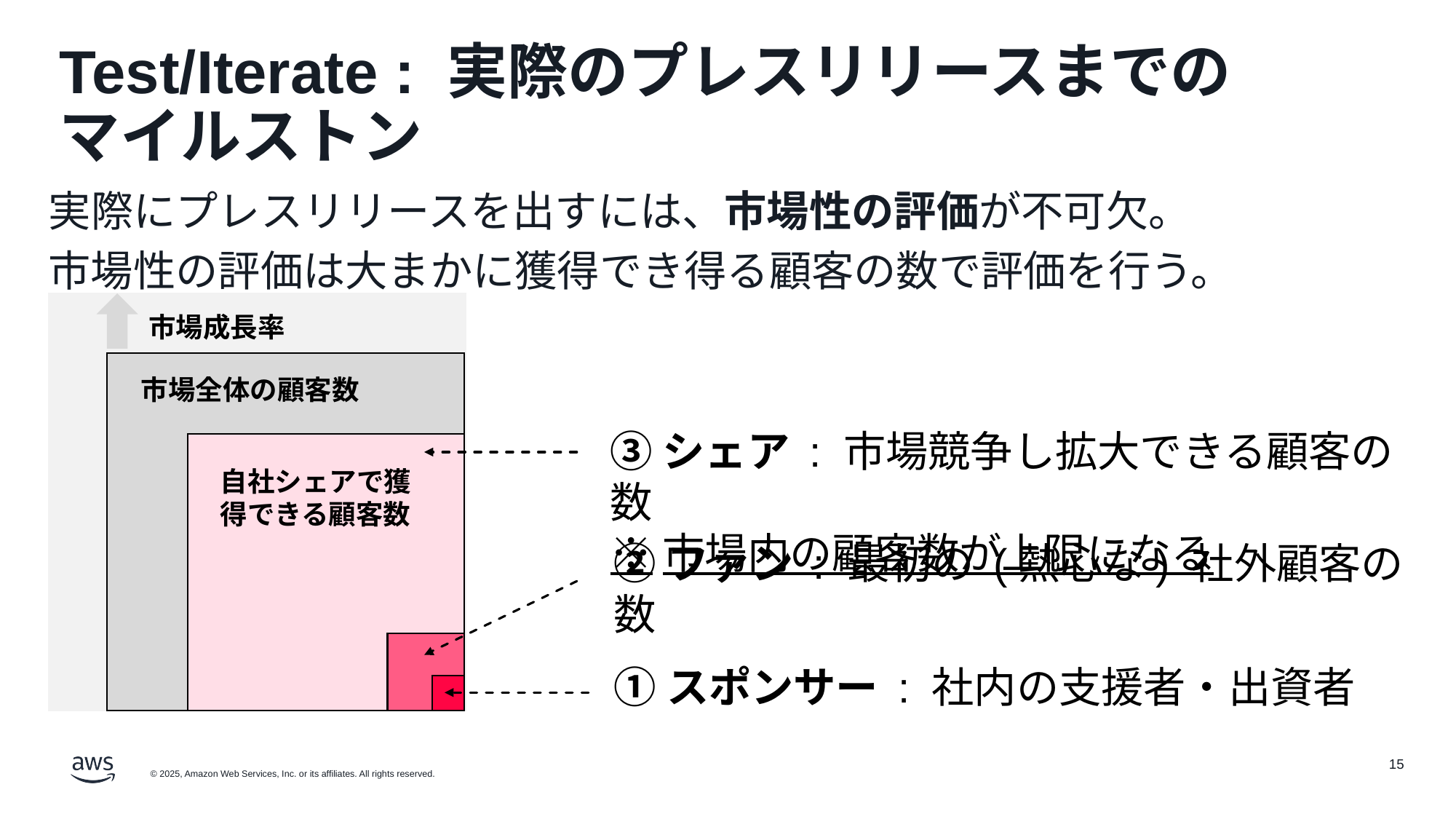

# Test/Iterate : 実際のプレスリリースまでの マイルストン
実際にプレスリリースを出すには、市場性の評価が不可欠。
市場性の評価は大まかに獲得でき得る顧客の数で評価を行う。

市場成長率

市場全体の顧客数
③シェア : 市場競争し拡大できる顧客の数
※市場内の顧客数が上限になる

自社シェアで獲得できる顧客数
②ファン : 最初の (熱心な) 社外顧客の数

①スポンサー : 社内の支援者・出資者

15